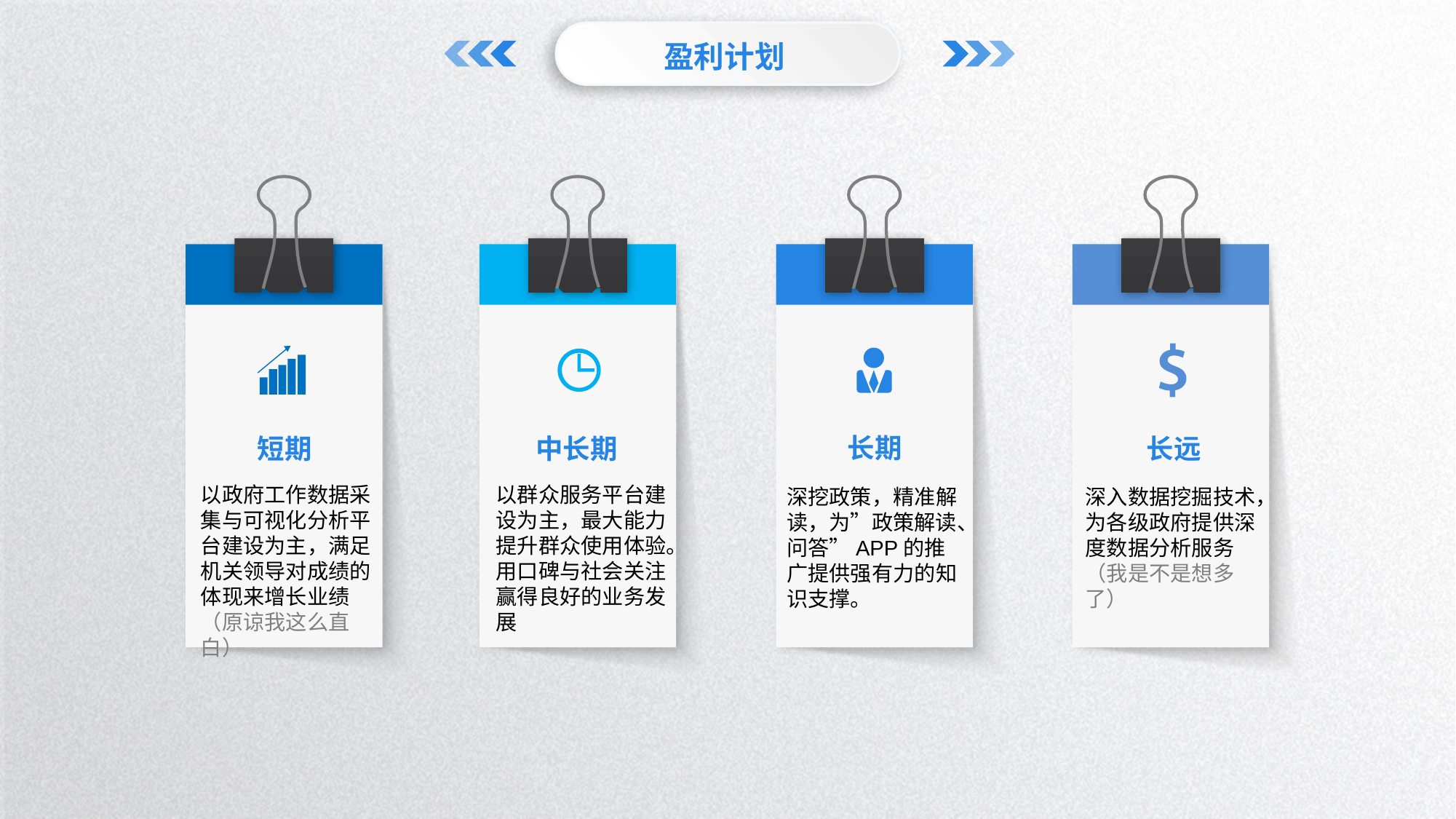

盈利计划

短期
以政府工作数据采集与可视化分析平台建设为主，满足机关领导对成绩的体现来增长业绩（原谅我这么直白）

中长期
以群众服务平台建设为主，最大能力提升群众使用体验。用口碑与社会关注赢得良好的业务发展

长期
深挖政策，精准解读，为”政策解读、问答”APP的推广提供强有力的知识支撑。

长远
深入数据挖掘技术，为各级政府提供深度数据分析服务（我是不是想多了）